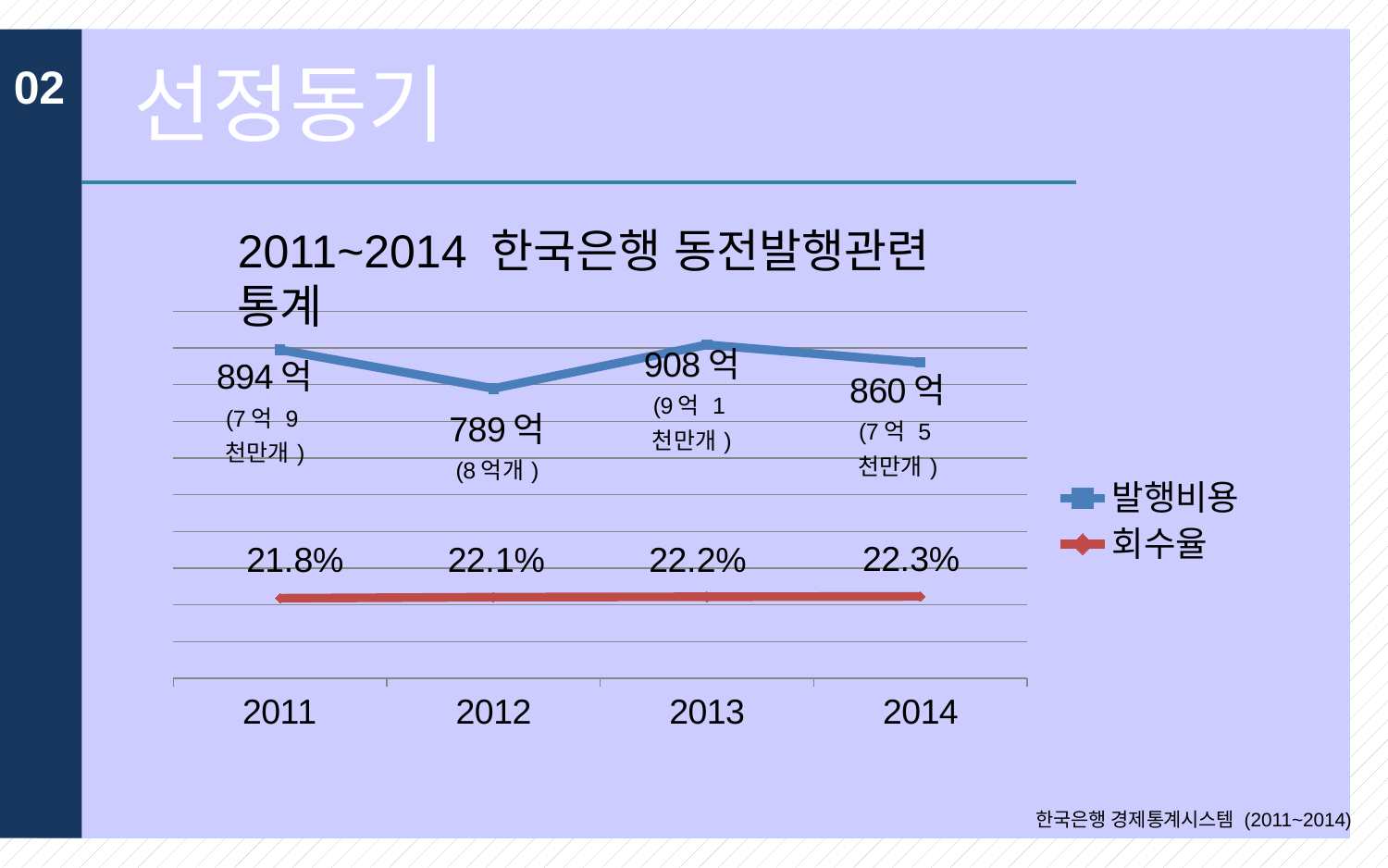

# 선정동기
02
2011~2014 한국은행 동전발행관련 통계

### Chart

| Category | 발행비용 | 회수율 |
|---|---|---|
| 2011 | 89.497 | 21.8 |
| 2012 | 78.951 | 22.1 |
| 2013 | 90.863 | 22.2 |
| 2014 | 86.054 | 22.3 |
한국은행 경제통계시스템 (2011~2014)